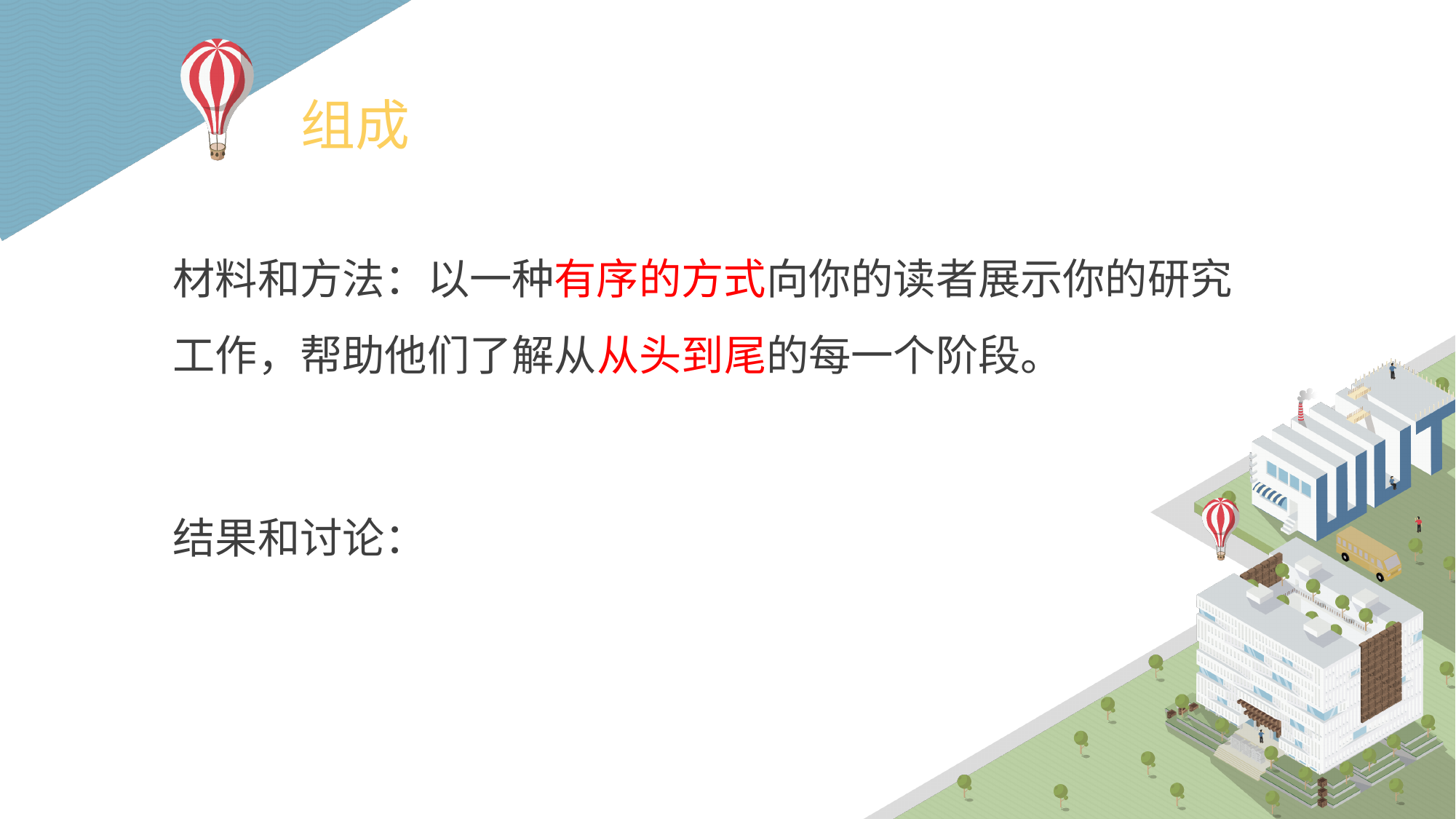

# 组成
材料和方法：以一种有序的方式向你的读者展示你的研究工作，帮助他们了解从从头到尾的每一个阶段。

结果和讨论：